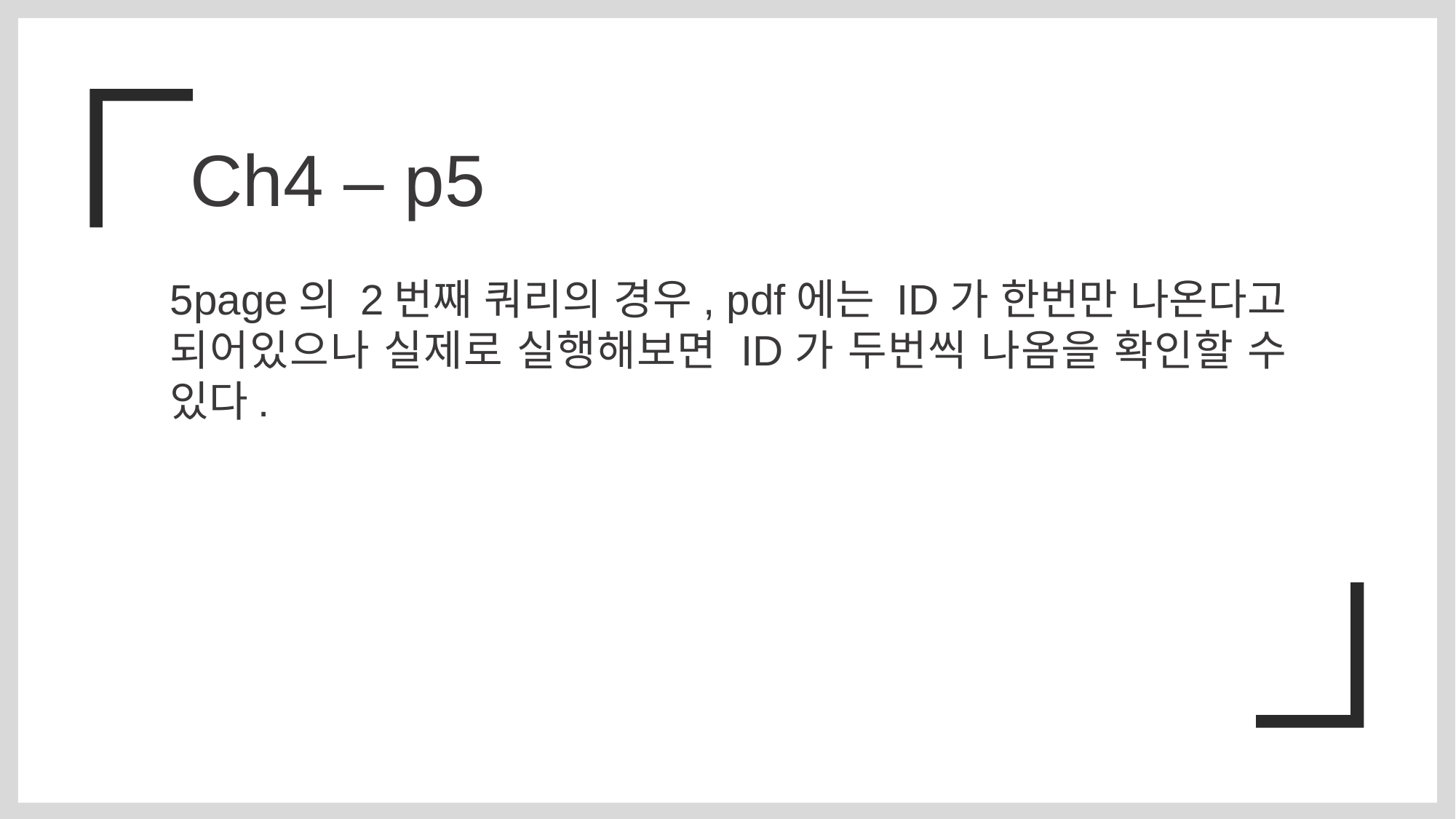

Ch4 – p5
5page의 2번째 쿼리의 경우, pdf에는 ID가 한번만 나온다고 되어있으나 실제로 실행해보면 ID가 두번씩 나옴을 확인할 수 있다.